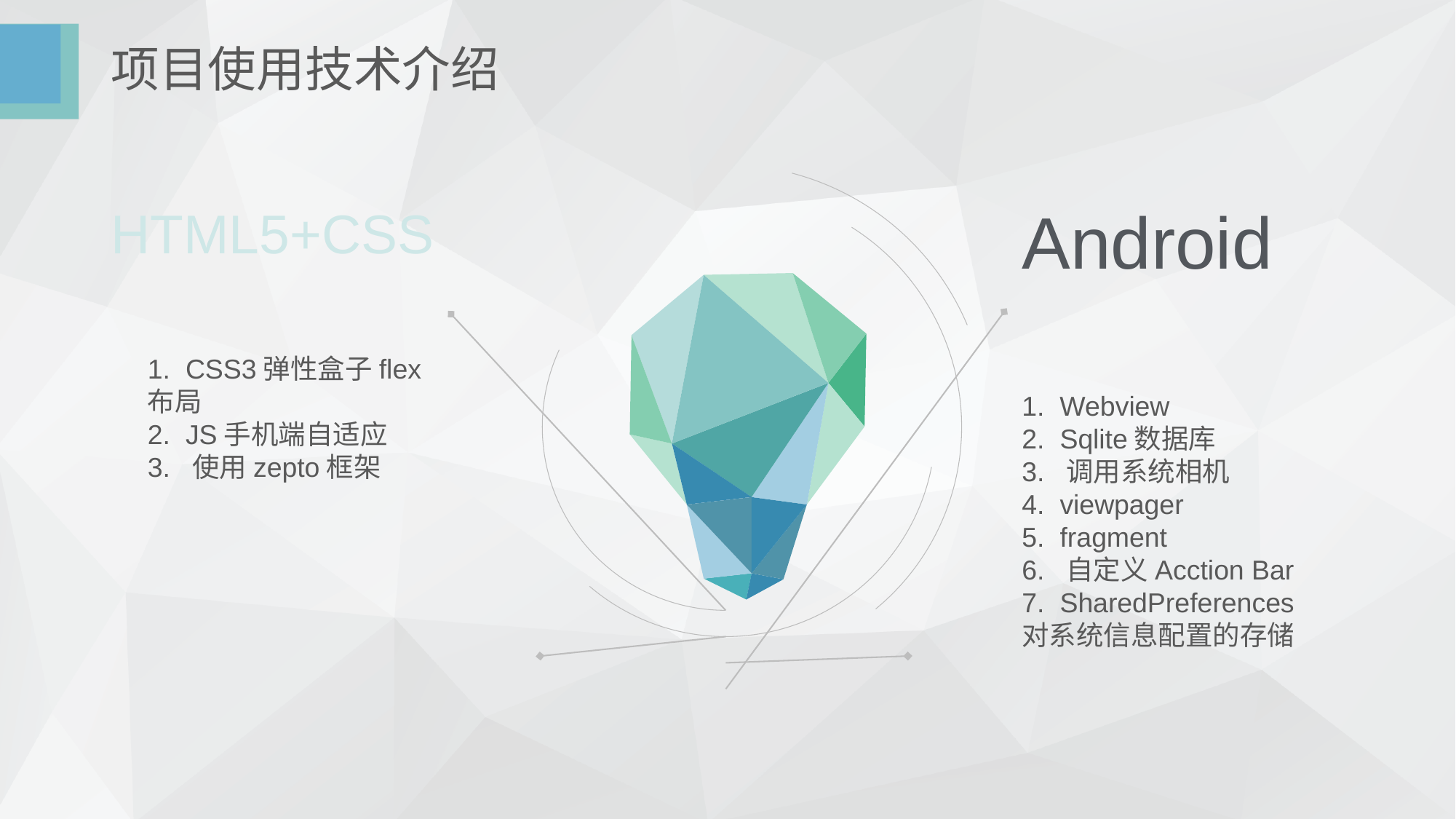

# 项目使用技术介绍
Android

HTML5+CSS

1.  CSS3弹性盒子flex布局
2.  JS手机端自适应
3.  使用zepto框架
1.  Webview
2.  Sqlite数据库
3.  调用系统相机
4.  viewpager
5.  fragment
6.  自定义Acction Bar
7.  SharedPreferences
对系统信息配置的存储

14